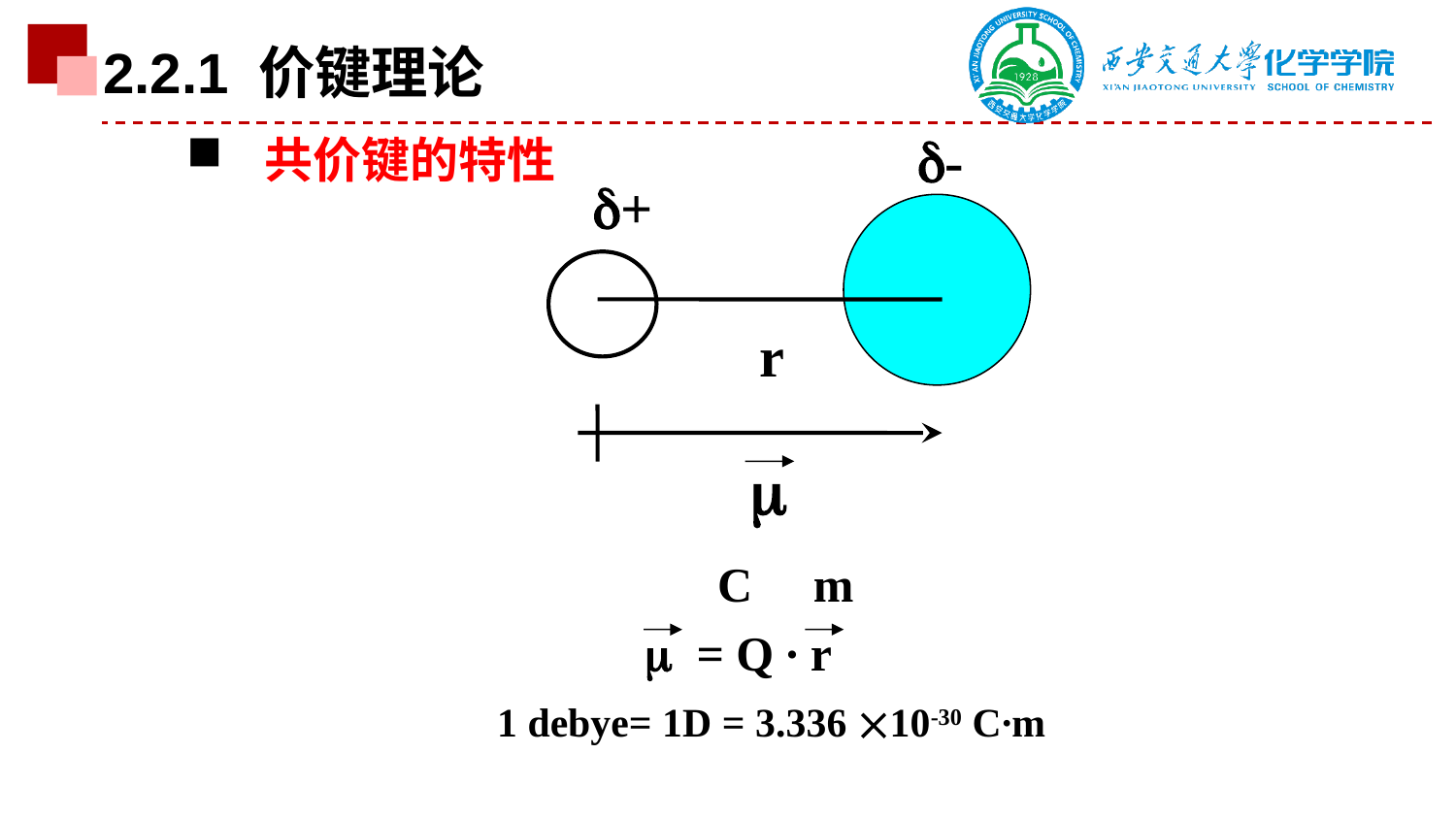

2.2.1 价键理论
δ-
δ+

r

μ

 共价键的特性
  C     m
μ  = Q ∙ r

1 debye= 1D = 3.336 ×10-30 C∙m